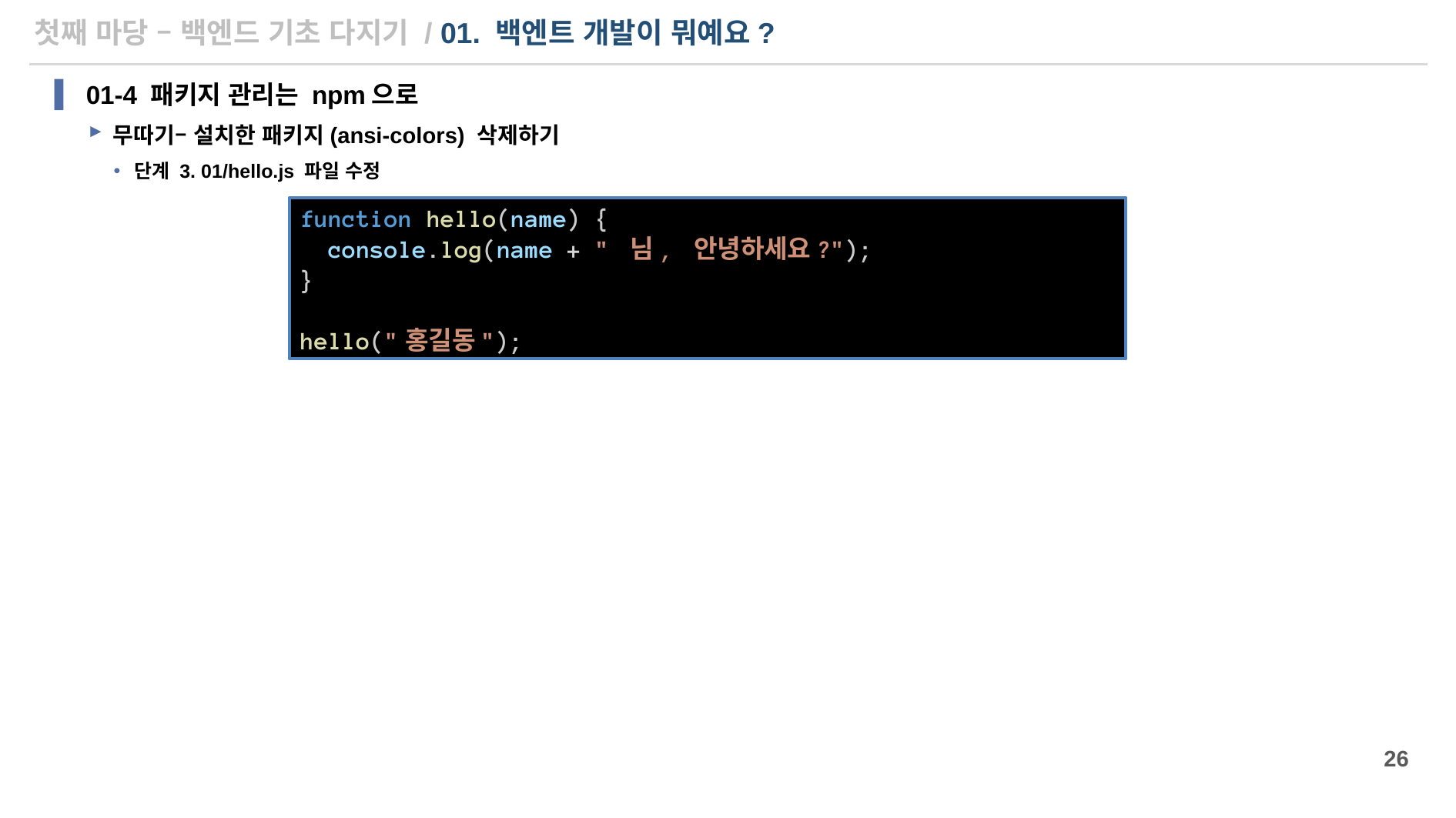

# 첫째 마당 – 백엔드 기초 다지기 / 01. 백엔트 개발이 뭐예요?
01-4 패키지 관리는 npm으로
무따기– 설치한 패키지(ansi-colors) 삭제하기
단계 3. 01/hello.js 파일 수정

function hello(name) {
  console.log(name + " 님, 안녕하세요?");
}
hello("홍길동");
26